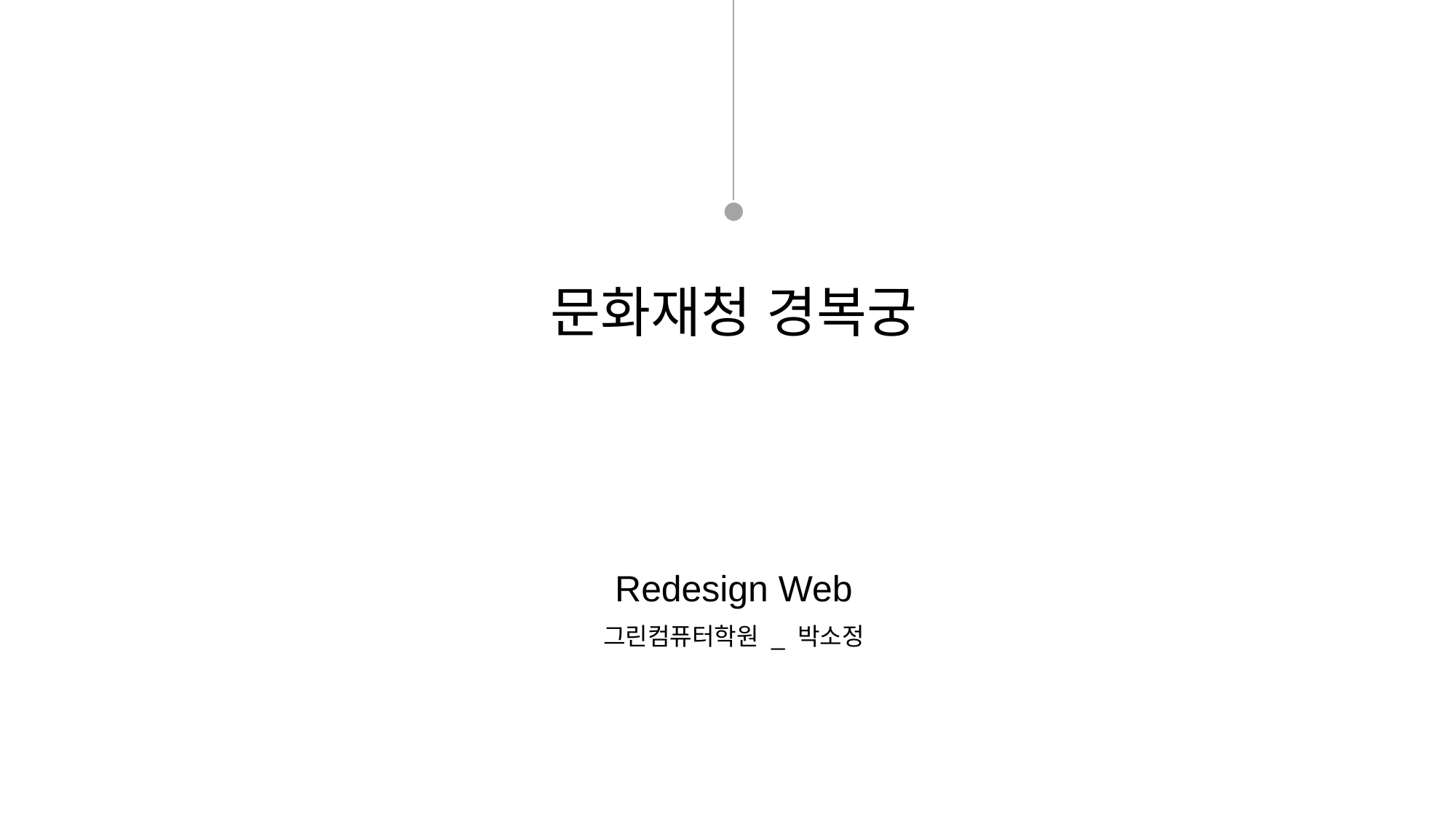

# 문화재청 경복궁
Redesign Web
그린컴퓨터학원 _ 박소정